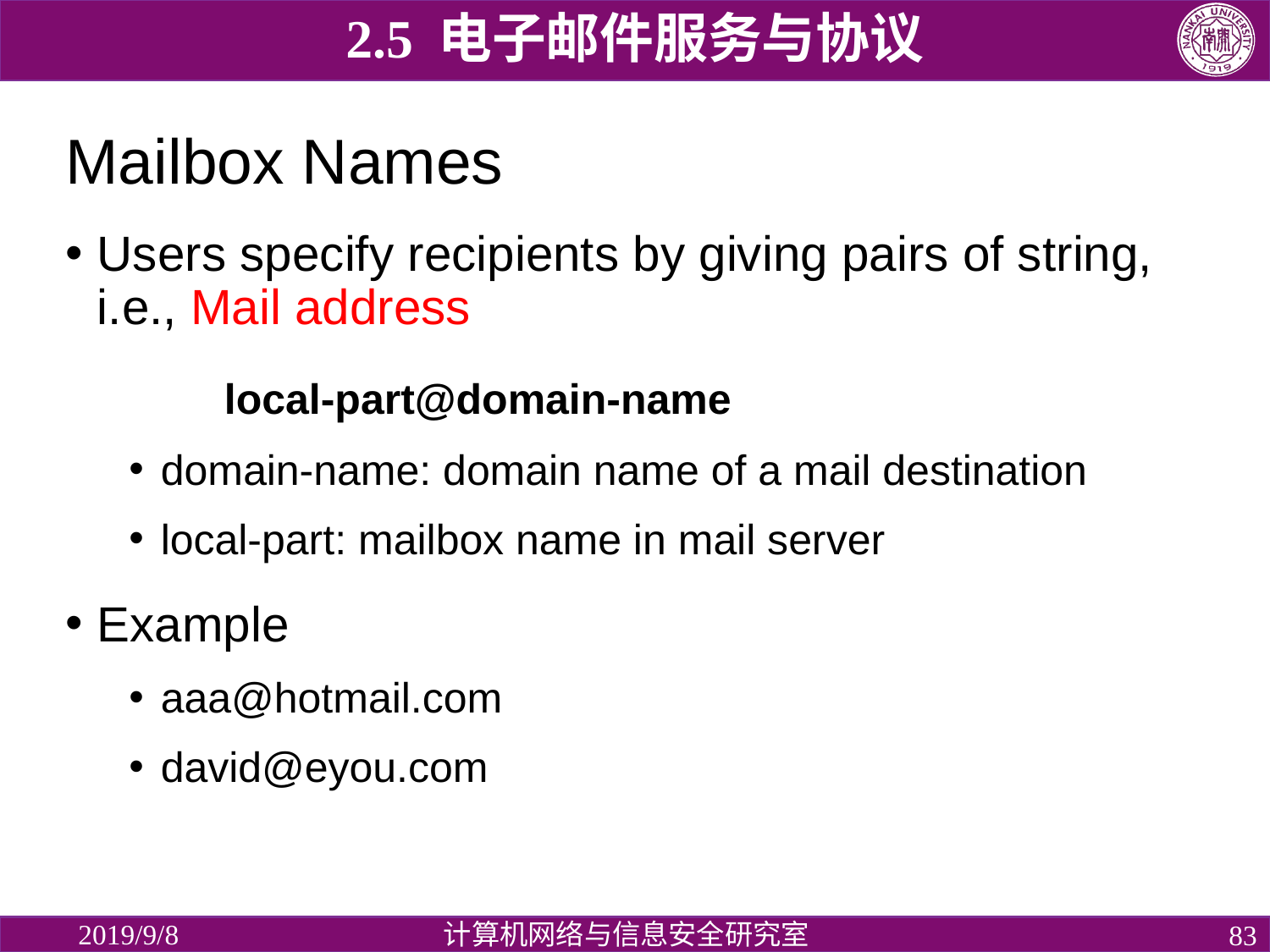

2.5 电子邮件服务与协议
# Mailbox Names
Users specify recipients by giving pairs of string, i.e., Mail address
		local-part@domain-name
domain-name: domain name of a mail destination
local-part: mailbox name in mail server
Example
aaa@hotmail.com
david@eyou.com